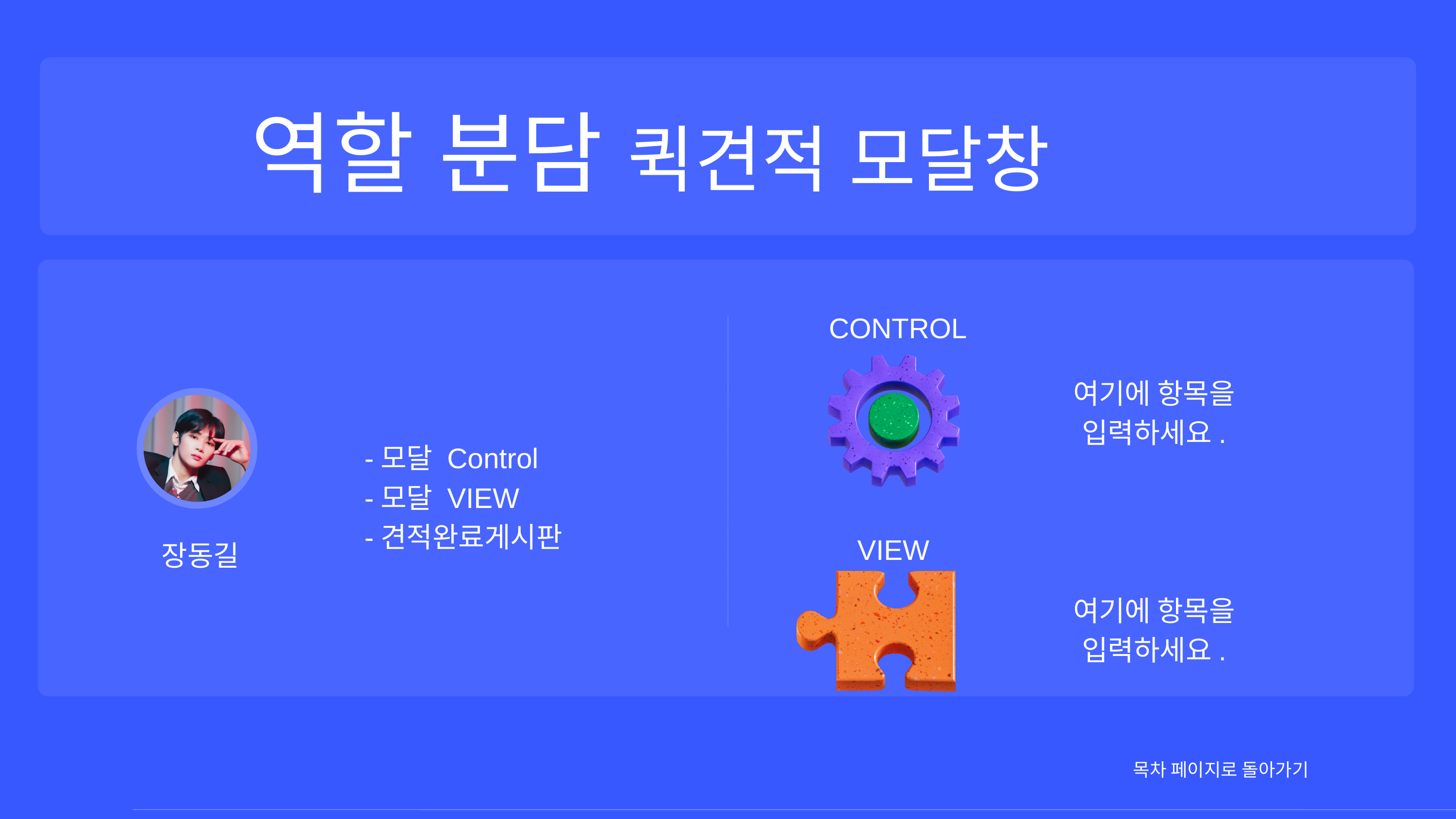

역할 분담 퀵견적 모달창

CONTROL

여기에 항목을
입력하세요.

-모달 Control
-모달 VIEW
-견적완료게시판

VIEW
장동길

여기에 항목을
입력하세요.
목차 페이지로 돌아가기